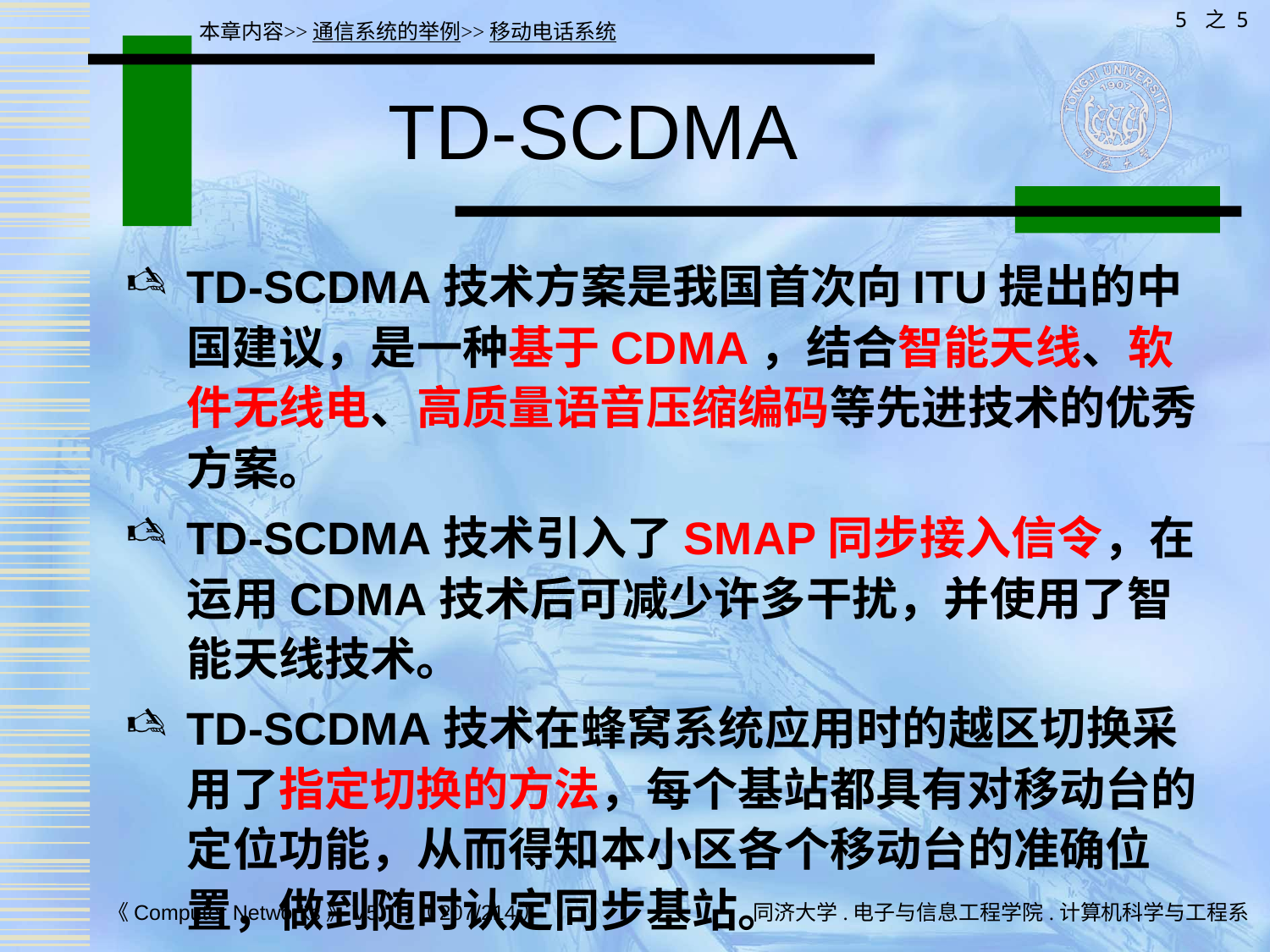

5 之 5
本章内容>>通信系统的举例>>移动电话系统
# TD-SCDMA
TD-SCDMA技术方案是我国首次向ITU提出的中国建议，是一种基于CDMA，结合智能天线、软件无线电、高质量语音压缩编码等先进技术的优秀方案。
TD-SCDMA技术引入了SMAP同步接入信令，在运用CDMA技术后可减少许多干扰，并使用了智能天线技术。
TD-SCDMA技术在蜂窝系统应用时的越区切换采用了指定切换的方法，每个基站都具有对移动台的定位功能，从而得知本小区各个移动台的准确位置，做到随时认定同步基站。